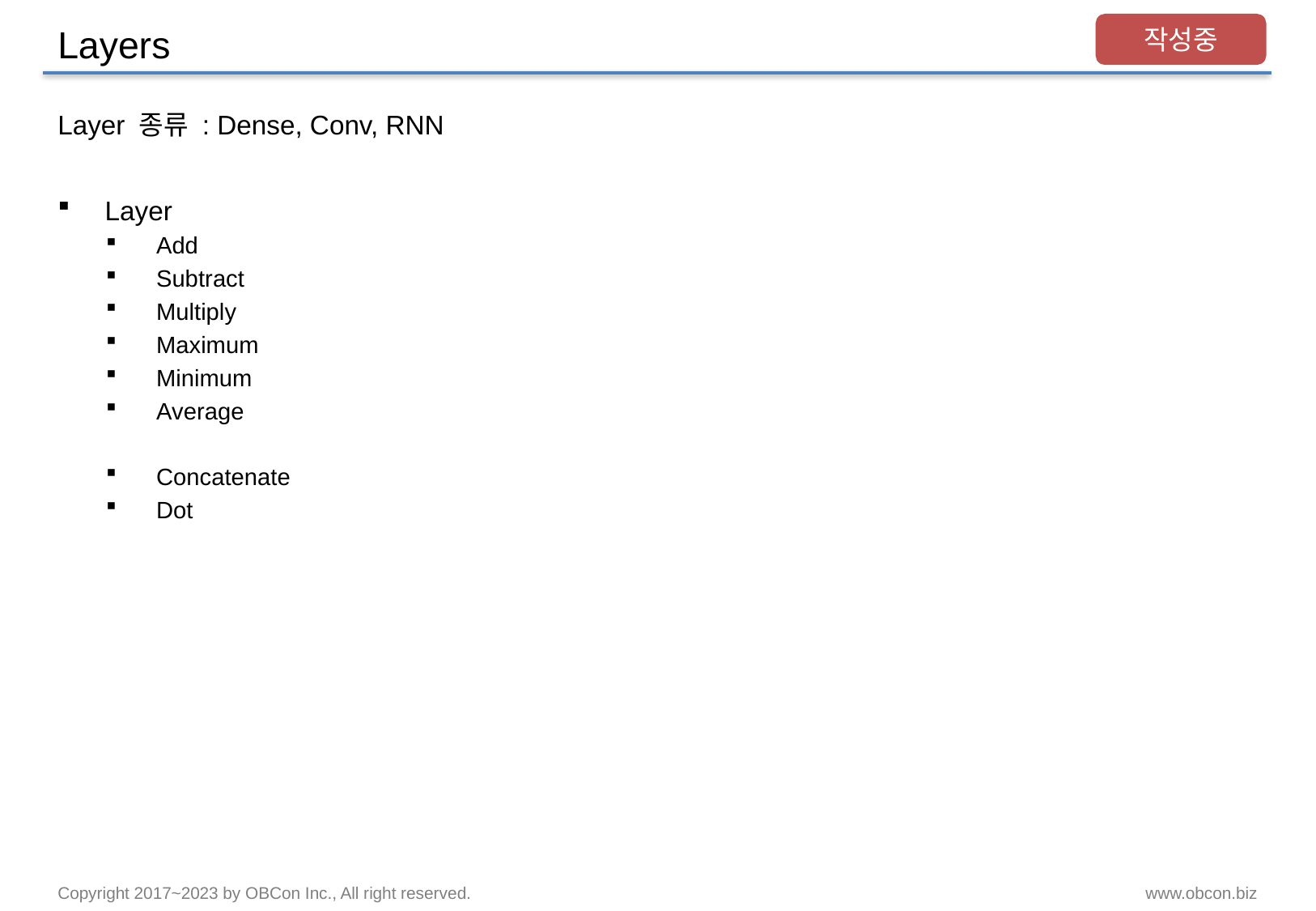

# Layers
작성중
Layer 종류 : Dense, Conv, RNN
Layer
Add
Subtract
Multiply
Maximum
Minimum
Average

Concatenate
Dot